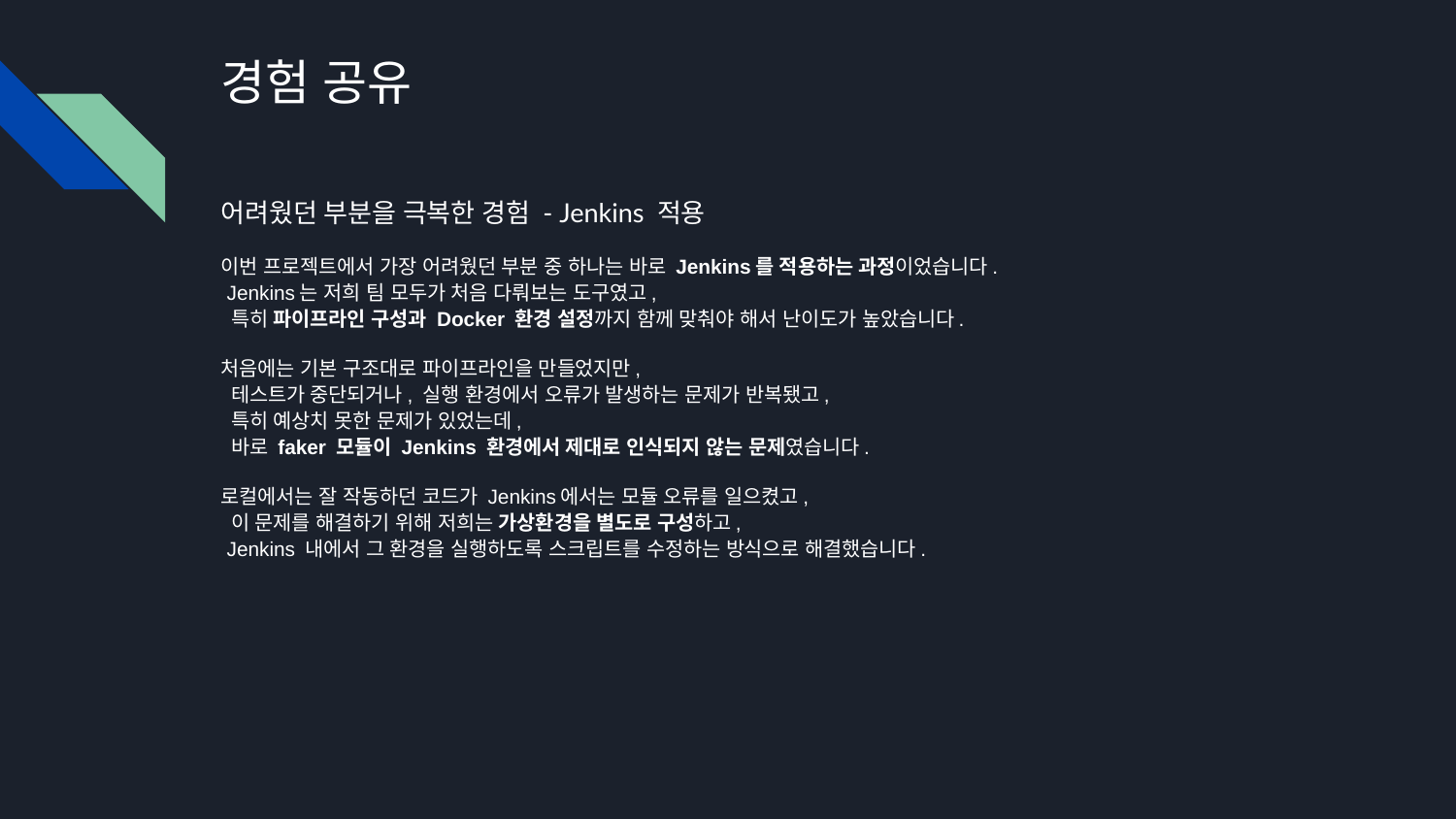

# 경험 공유
어려웠던 부분을 극복한 경험 - Jenkins 적용
이번 프로젝트에서 가장 어려웠던 부분 중 하나는 바로 Jenkins를 적용하는 과정이었습니다.
 Jenkins는 저희 팀 모두가 처음 다뤄보는 도구였고,
 특히 파이프라인 구성과 Docker 환경 설정까지 함께 맞춰야 해서 난이도가 높았습니다.
처음에는 기본 구조대로 파이프라인을 만들었지만,
 테스트가 중단되거나, 실행 환경에서 오류가 발생하는 문제가 반복됐고,
 특히 예상치 못한 문제가 있었는데,
 바로 faker 모듈이 Jenkins 환경에서 제대로 인식되지 않는 문제였습니다.
로컬에서는 잘 작동하던 코드가 Jenkins에서는 모듈 오류를 일으켰고,
 이 문제를 해결하기 위해 저희는 가상환경을 별도로 구성하고,
 Jenkins 내에서 그 환경을 실행하도록 스크립트를 수정하는 방식으로 해결했습니다.